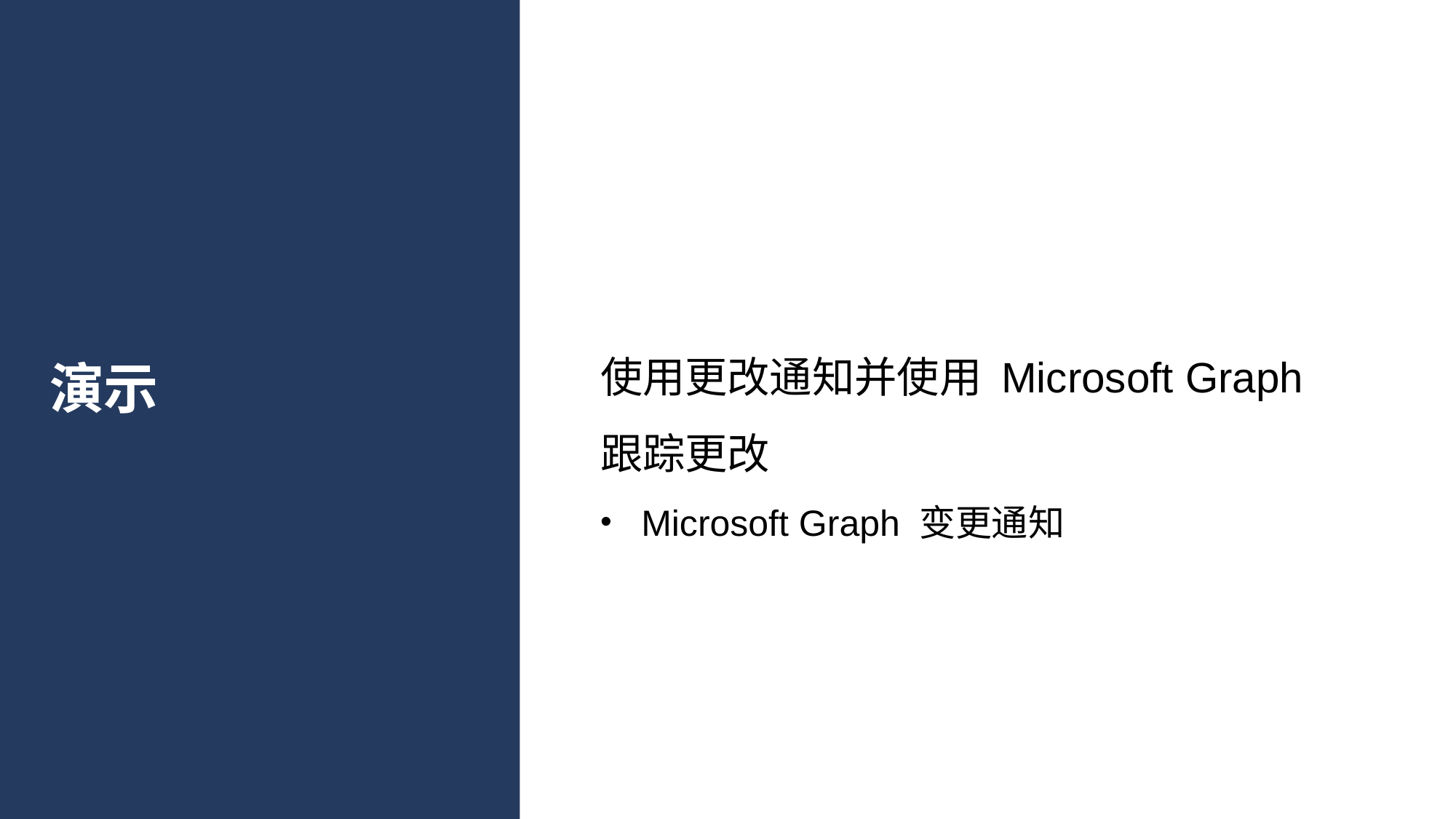

使用更改通知并使用 Microsoft Graph 跟踪更改
Microsoft Graph 变更通知
# 演示